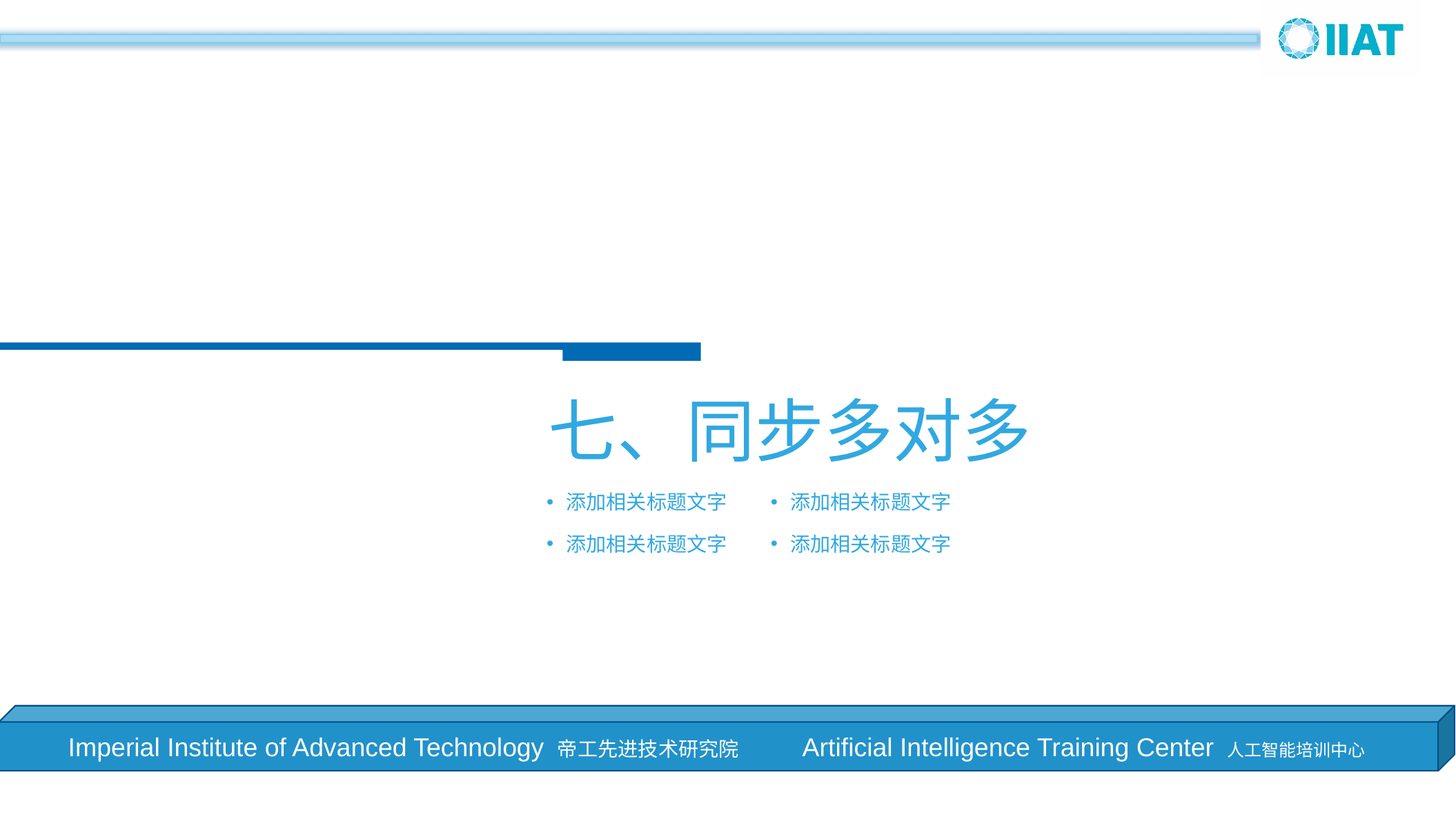

七、同步多对多
添加相关标题文字
添加相关标题文字
添加相关标题文字
添加相关标题文字